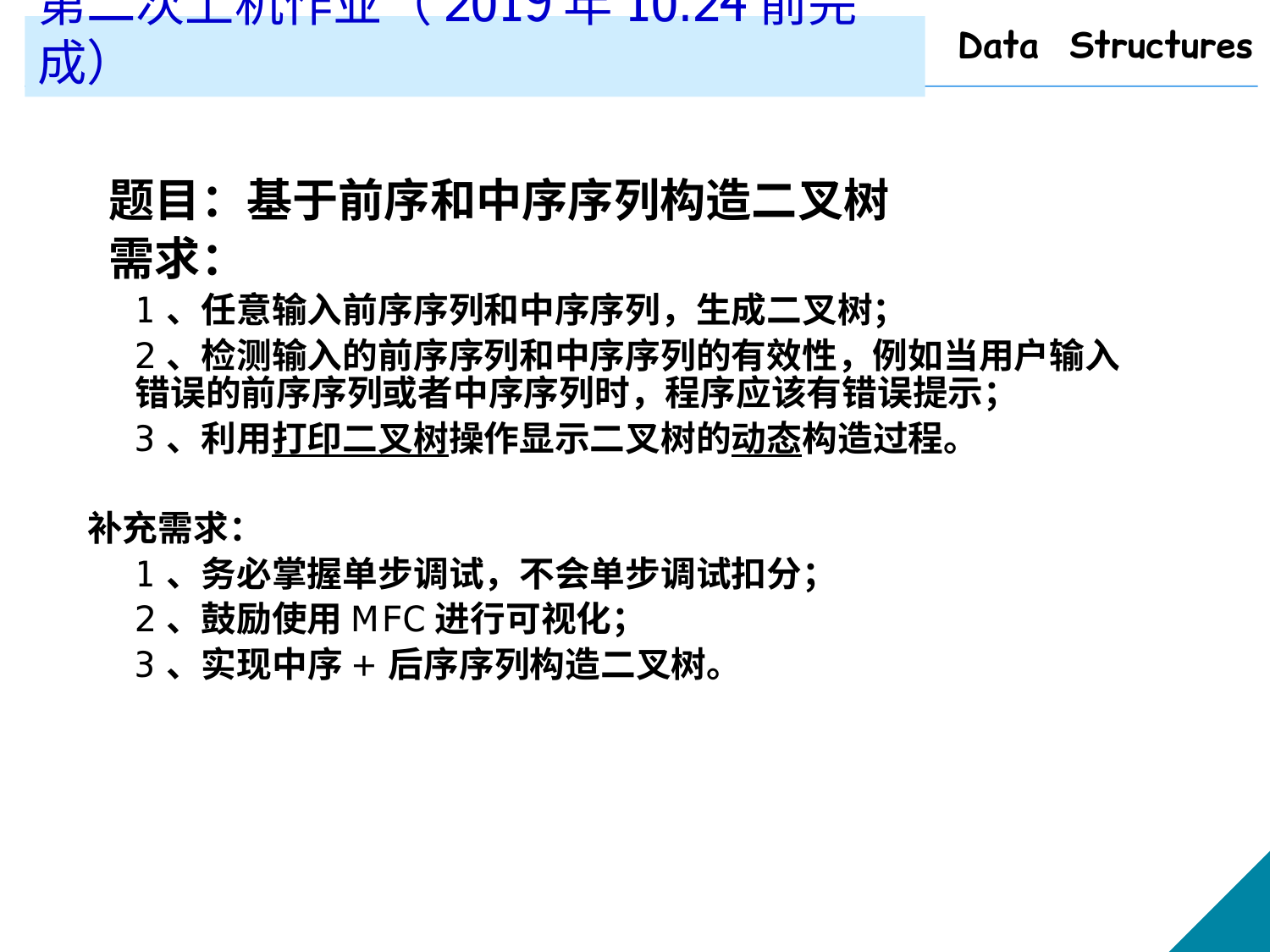

# 第二次上机作业（2019年10.24前完成）
 题目：基于前序和中序序列构造二叉树
 需求：
	1、任意输入前序序列和中序序列，生成二叉树；
	2、检测输入的前序序列和中序序列的有效性，例如当用户输入错误的前序序列或者中序序列时，程序应该有错误提示；
	3、利用打印二叉树操作显示二叉树的动态构造过程。

补充需求：
	1、务必掌握单步调试，不会单步调试扣分；
	2、鼓励使用MFC进行可视化；
	3、实现中序+后序序列构造二叉树。